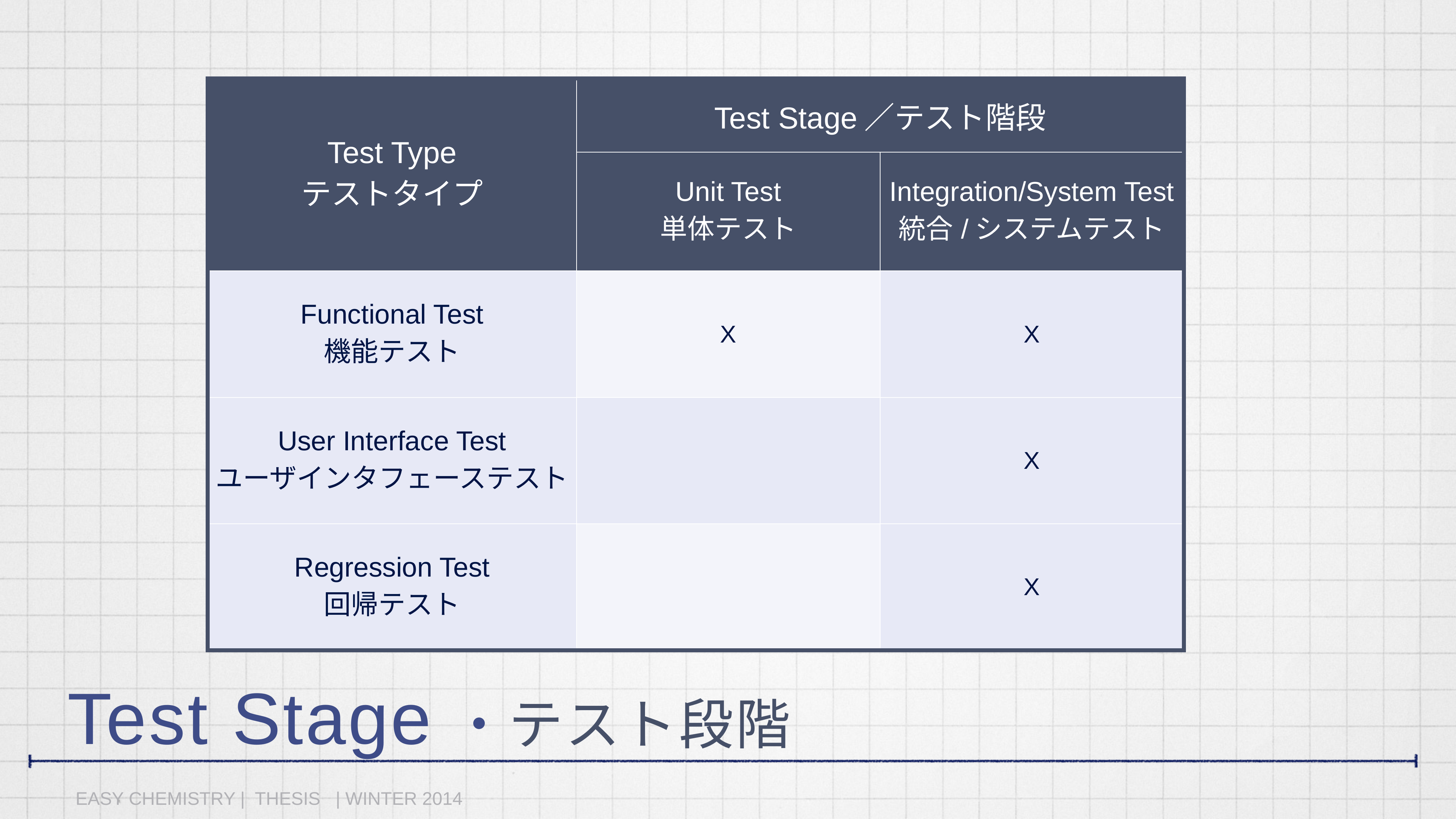

| Test Type テストタイプ | Test Stage／テスト階段 |  |
| --- | --- | --- |
|  | Unit Test 単体テスト | Integration/System Test 統合/システムテスト |
| Functional Test 機能テスト | X | X |
| User Interface Test ユーザインタフェーステスト |  | X |
| Regression Test 回帰テスト |  | X |
|  |
| --- |
# Test Stage・テスト段階
EASY CHEMISTRY |  THESIS   | WINTER 2014